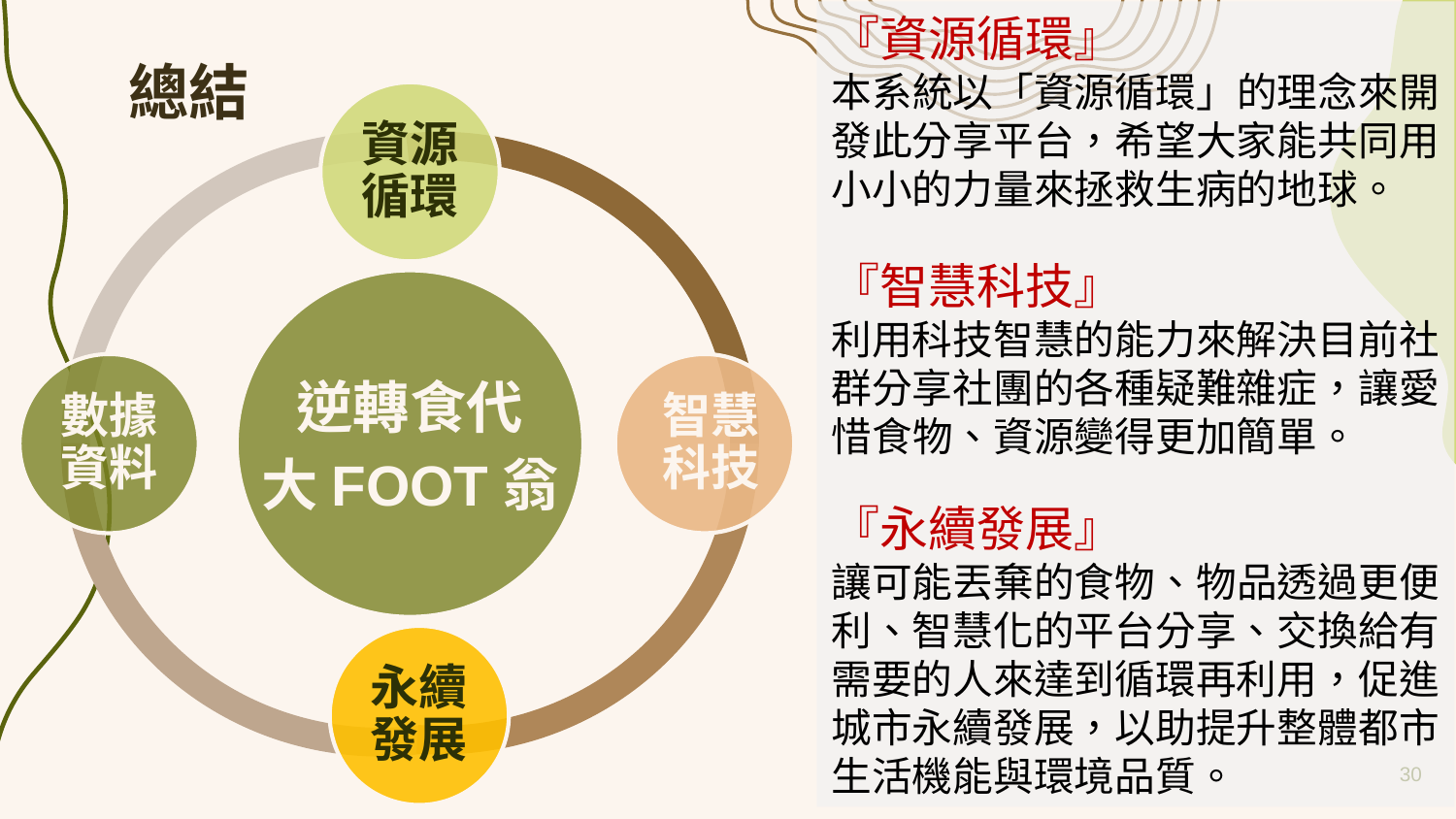

『資源循環』
本系統以「資源循環」的理念來開發此分享平台，希望大家能共同用小小的力量來拯救生病的地球。

『智慧科技』
利用科技智慧的能力來解決目前社群分享社團的各種疑難雜症，讓愛惜食物、資源變得更加簡單。

『永續發展』
讓可能丟棄的食物、物品透過更便利、智慧化的平台分享、交換給有需要的人來達到循環再利用，促進城市永續發展，以助提升整體都市生活機能與環境品質。
# 總結

資源循環

逆轉食代
大FOOT翁

數據資料
智慧科技

永續發展
30